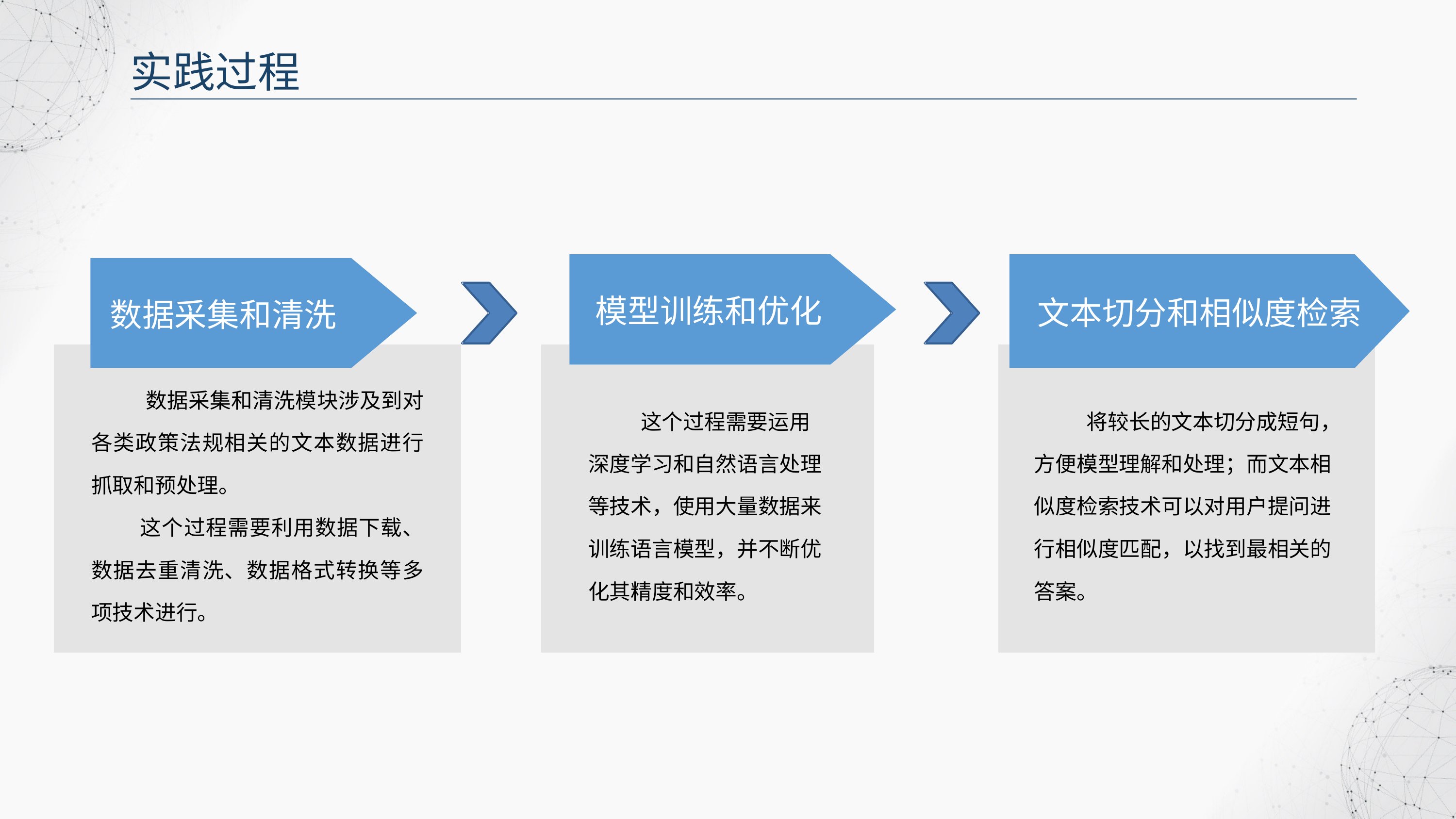

实践过程

模型训练和优化

文本切分和相似度检索

数据采集和清洗

          数据采集和清洗模块涉及到对各类政策法规相关的文本数据进行抓取和预处理。
        这个过程需要利用数据下载、数据去重清洗、数据格式转换等多项技术进行。

          这个过程需要运用深度学习和自然语言处理等技术，使用大量数据来训练语言模型，并不断优化其精度和效率。

          将较长的文本切分成短句，方便模型理解和处理；而文本相似度检索技术可以对用户提问进行相似度匹配，以找到最相关的答案。